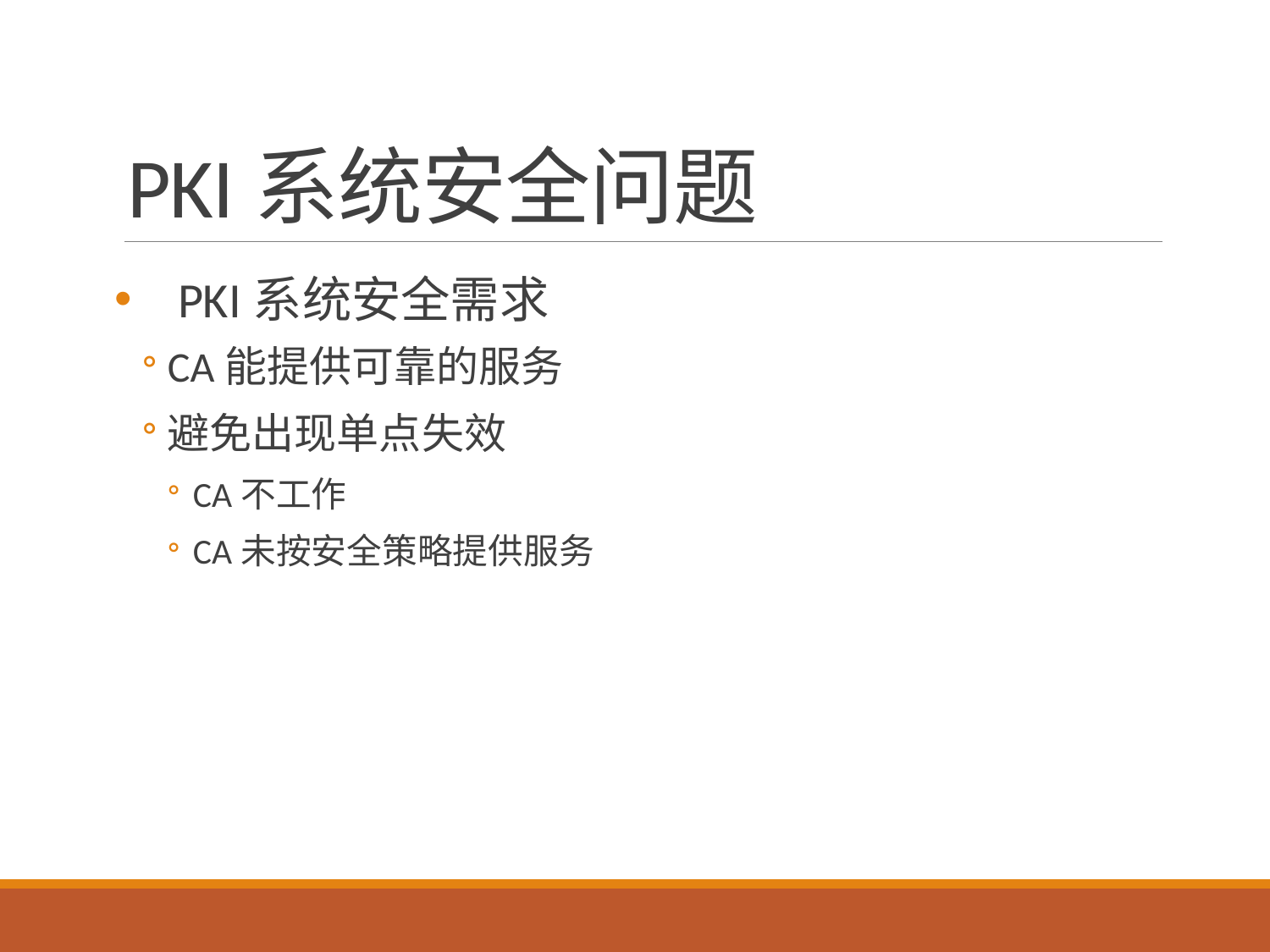

# PKI系统安全问题
PKI系统安全需求
CA能提供可靠的服务
避免出现单点失效
CA不工作
CA未按安全策略提供服务

2